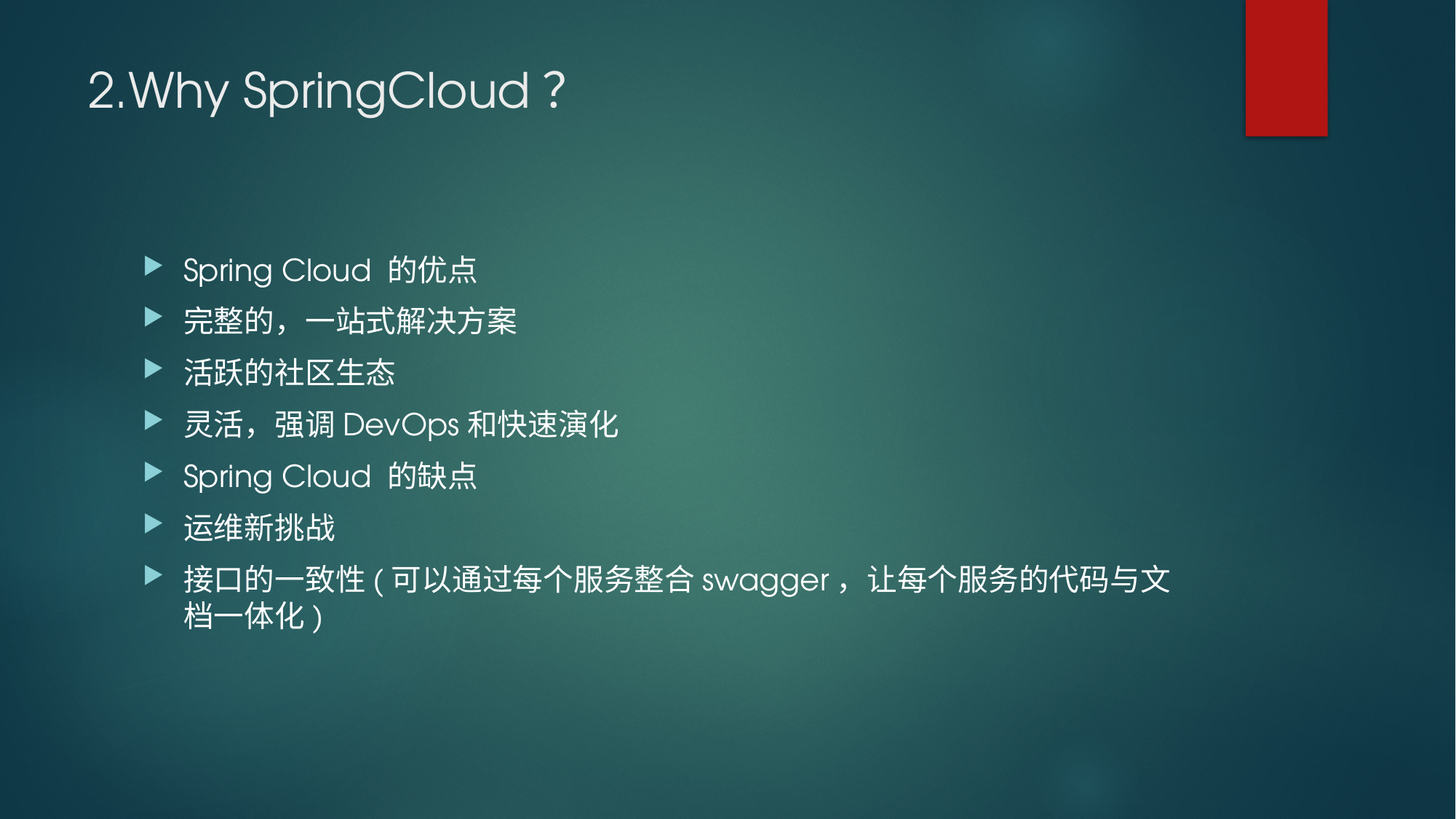

# 2.Why SpringCloud？
Spring Cloud 的优点
完整的，一站式解决方案
活跃的社区生态
灵活，强调DevOps和快速演化
Spring Cloud 的缺点
运维新挑战
接口的一致性(可以通过每个服务整合swagger，让每个服务的代码与文档一体化)